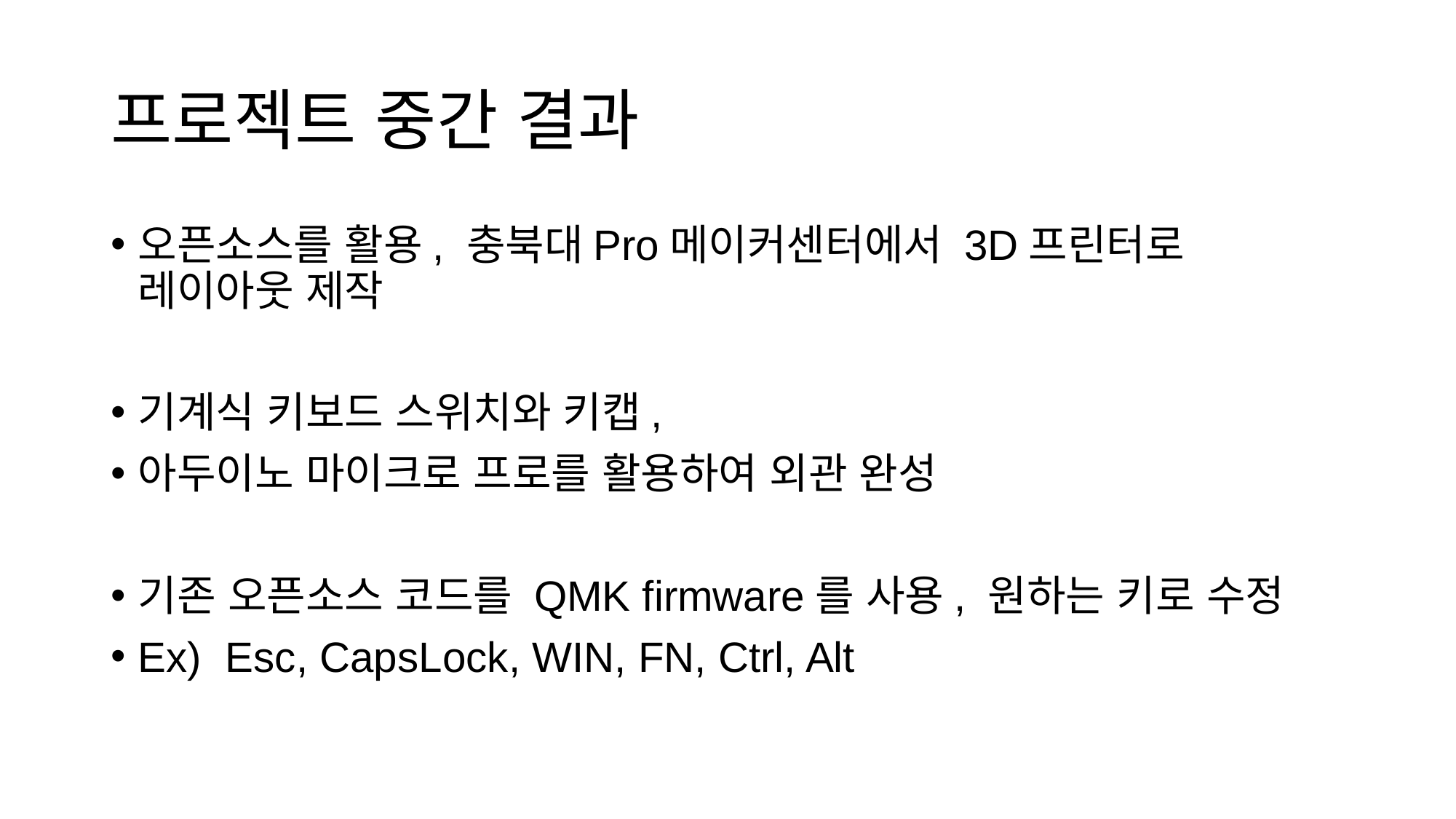

# 프로젝트 중간 결과
오픈소스를 활용, 충북대Pro메이커센터에서 3D프린터로 레이아웃 제작

기계식 키보드 스위치와 키캡,
아두이노 마이크로 프로를 활용하여 외관 완성

기존 오픈소스 코드를 QMK firmware를 사용, 원하는 키로 수정
Ex)  Esc, CapsLock, WIN, FN, Ctrl, Alt